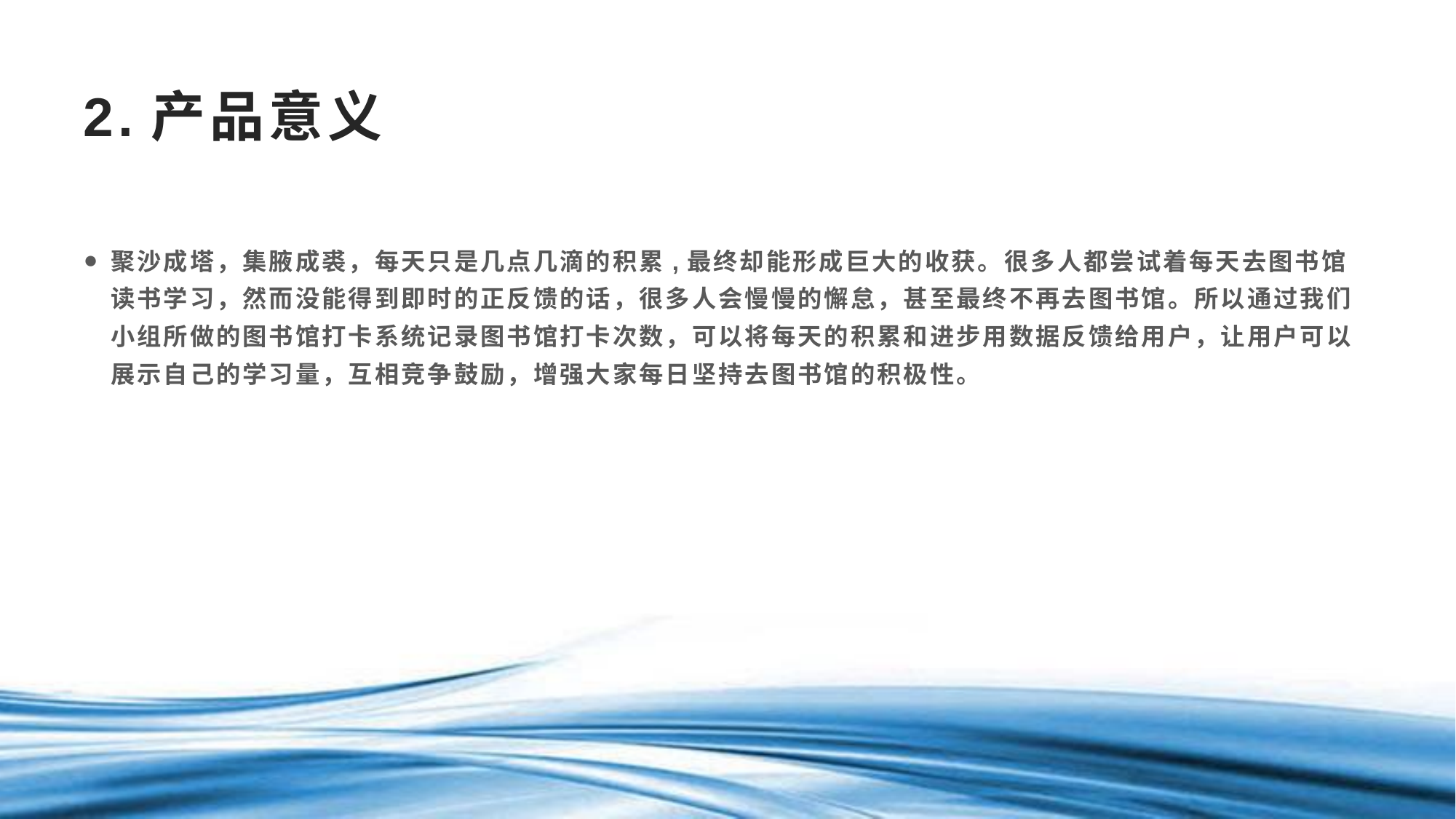

# 2.产品意义
聚沙成塔，集腋成裘，每天只是几点几滴的积累,最终却能形成巨大的收获。很多人都尝试着每天去图书馆读书学习，然而没能得到即时的正反馈的话，很多人会慢慢的懈怠，甚至最终不再去图书馆。所以通过我们小组所做的图书馆打卡系统记录图书馆打卡次数，可以将每天的积累和进步用数据反馈给用户，让用户可以展示自己的学习量，互相竞争鼓励，增强大家每日坚持去图书馆的积极性。